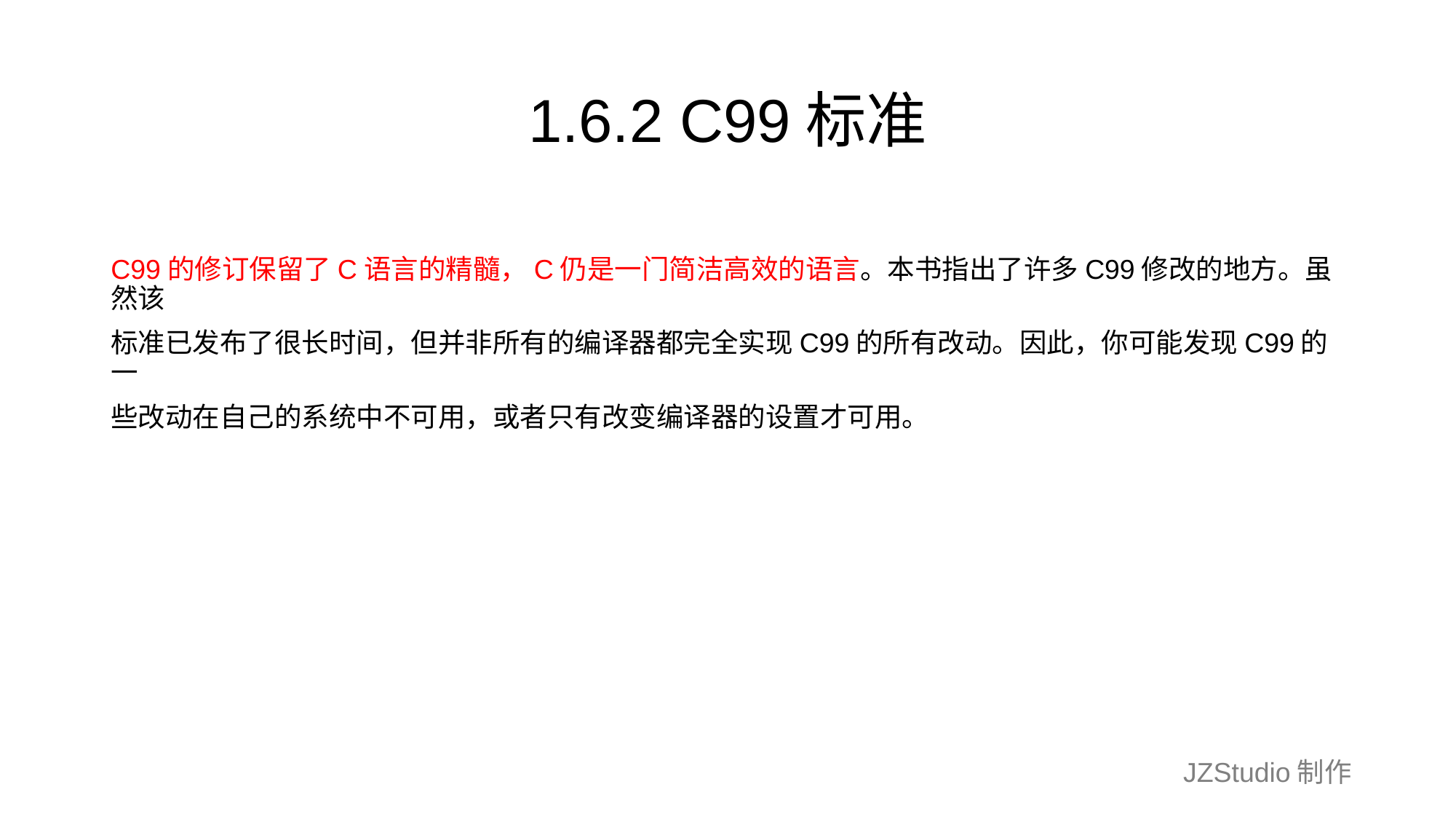

# 1.6.2 C99标准

C99的修订保留了C语言的精髓，C仍是一门简洁高效的语言。本书指出了许多C99修改的地方。虽然该
标准已发布了很长时间，但并非所有的编译器都完全实现C99的所有改动。因此，你可能发现C99的一
些改动在自己的系统中不可用，或者只有改变编译器的设置才可用。